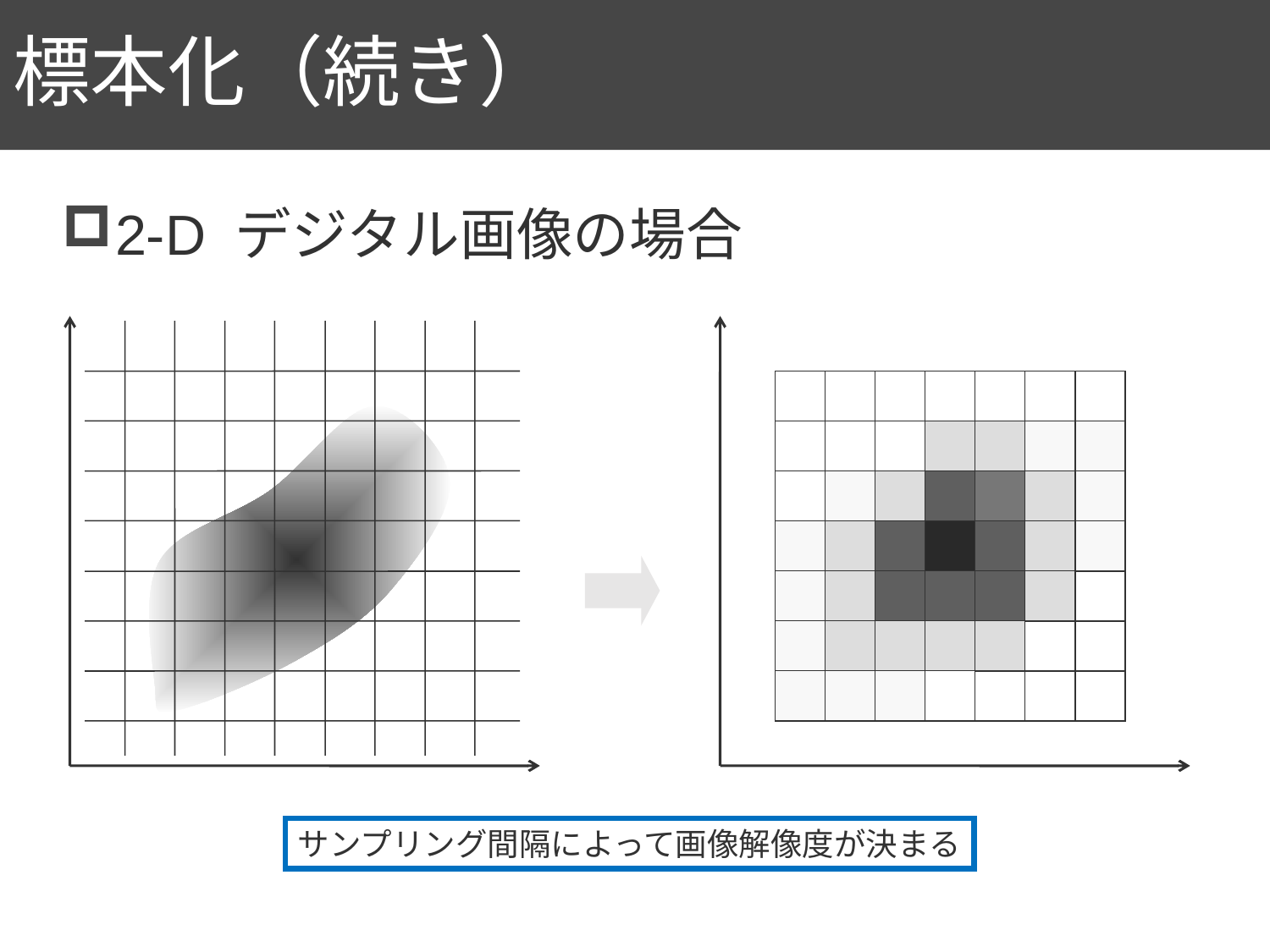

# 標本化（続き）
2-D デジタル画像の場合

サンプリング間隔によって画像解像度が決まる